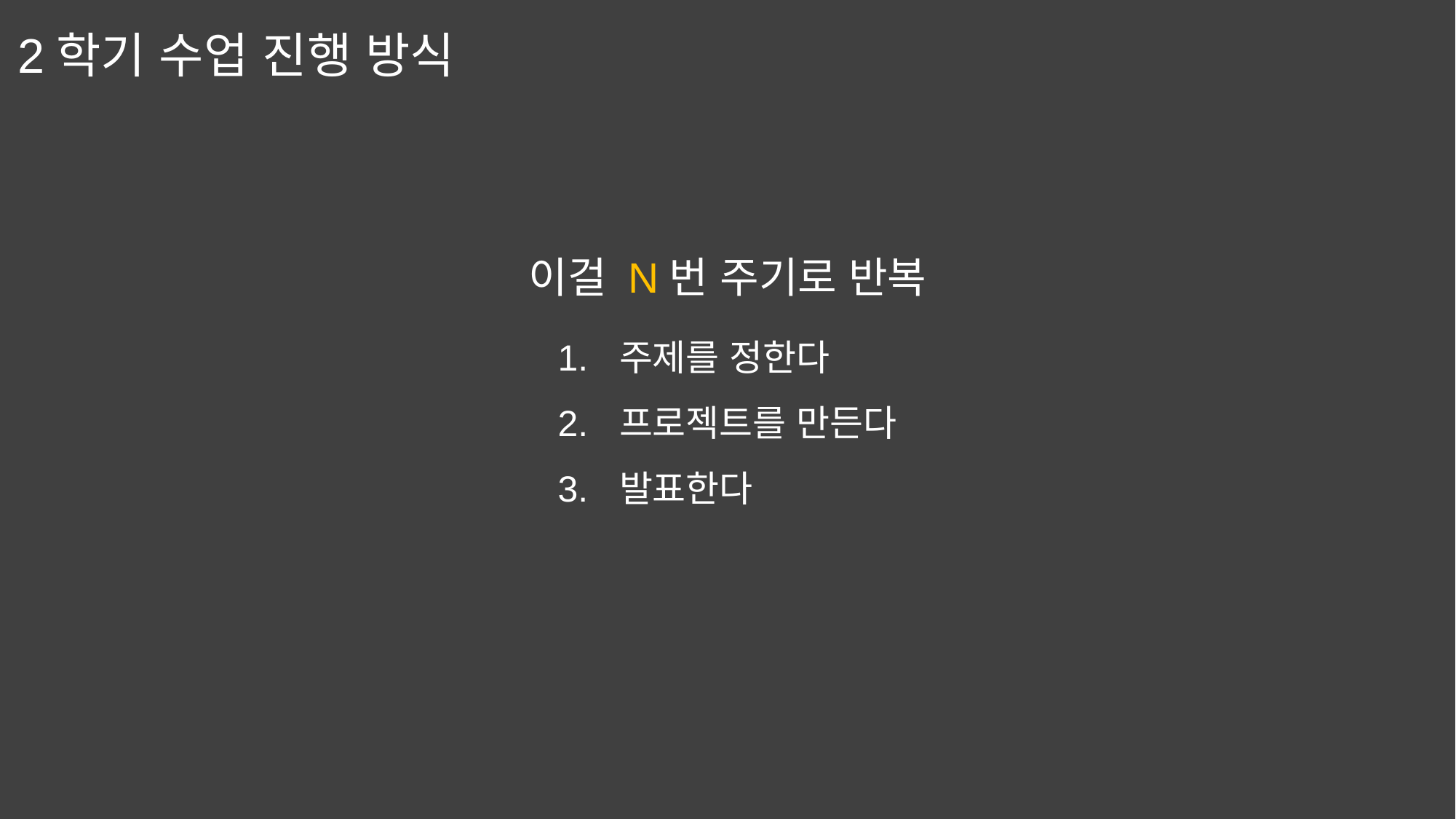

2학기 수업 진행 방식
이걸 N번 주기로 반복
주제를 정한다
프로젝트를 만든다
발표한다